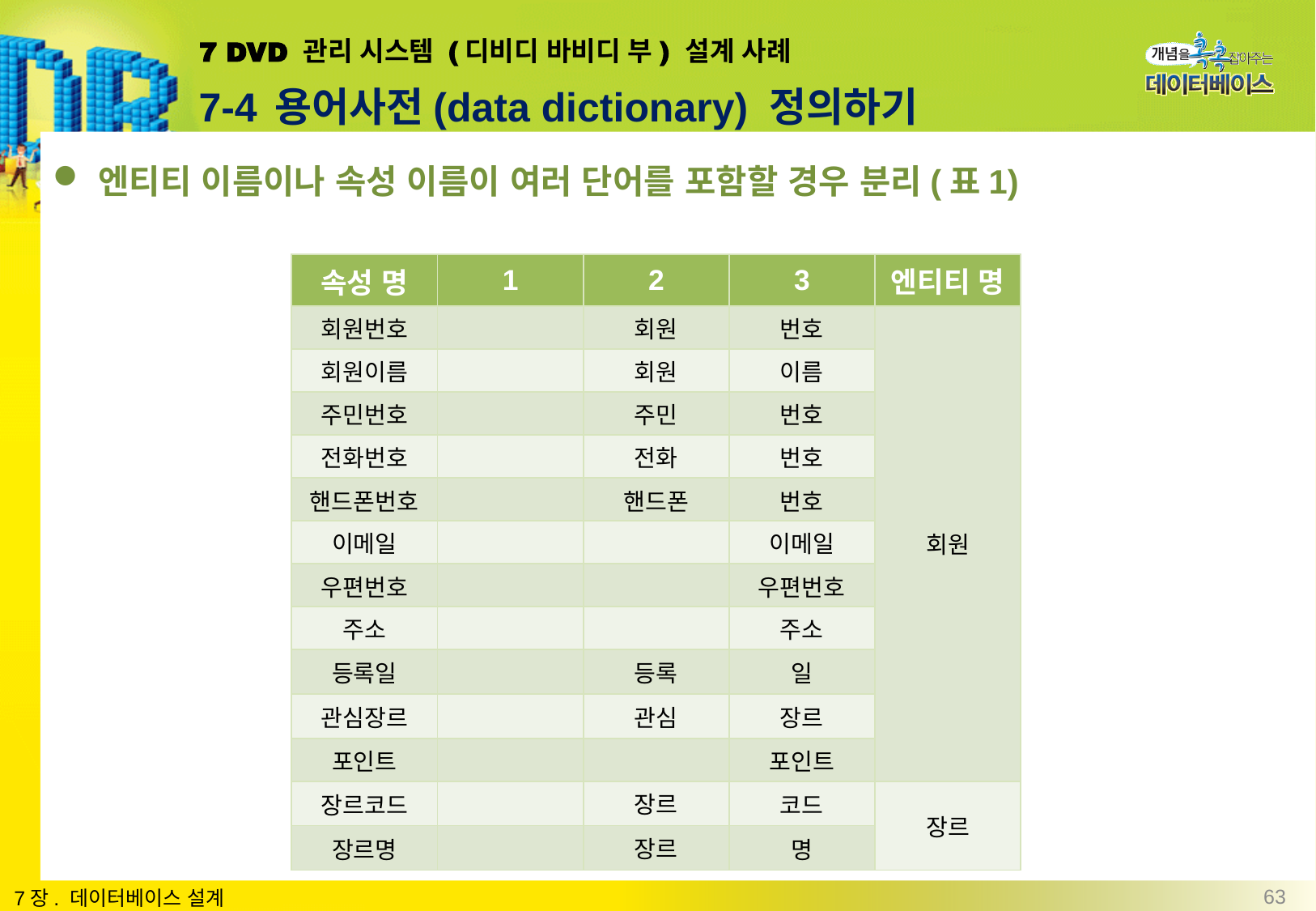

# 7 DVD 관리 시스템 (디비디 바비디 부) 설계 사례
7-4 용어사전(data dictionary) 정의하기
엔티티 이름이나 속성 이름이 여러 단어를 포함할 경우 분리(표1)
| 속성 명 | 1 | 2 | 3 | 엔티티 명 |
| --- | --- | --- | --- | --- |
| 회원번호 |  | 회원 | 번호 | 회원 |
| 회원이름 |  | 회원 | 이름 |  |
| 주민번호 |  | 주민 | 번호 |  |
| 전화번호 |  | 전화 | 번호 |  |
| 핸드폰번호 |  | 핸드폰 | 번호 |  |
| 이메일 |  |  | 이메일 |  |
| 우편번호 |  |  | 우편번호 |  |
| 주소 |  |  | 주소 |  |
| 등록일 |  | 등록 | 일 |  |
| 관심장르 |  | 관심 | 장르 |  |
| 포인트 |  |  | 포인트 |  |
| 장르코드 |  | 장르 | 코드 | 장르 |
| 장르명 |  | 장르 | 명 |  |
63